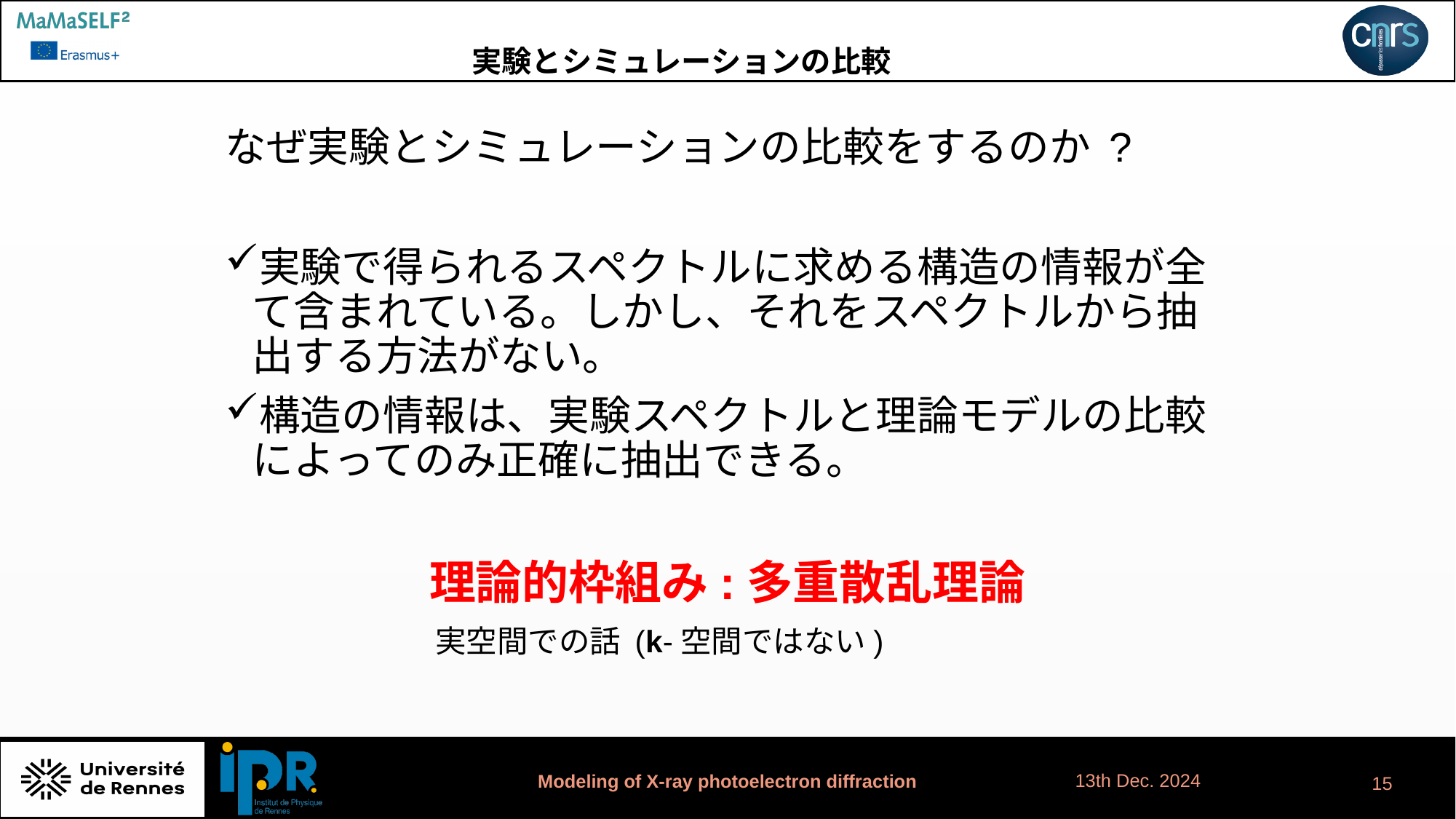

実験とシミュレーションの比較
なぜ実験とシミュレーションの比較をするのか ?

実験で得られるスペクトルに求める構造の情報が全て含まれている。しかし、それをスペクトルから抽出する方法がない。
構造の情報は、実験スペクトルと理論モデルの比較によってのみ正確に抽出できる。

理論的枠組み:多重散乱理論
実空間での話 (k-空間ではない)
13th Dec. 2024
Modeling of X-ray photoelectron diffraction
15